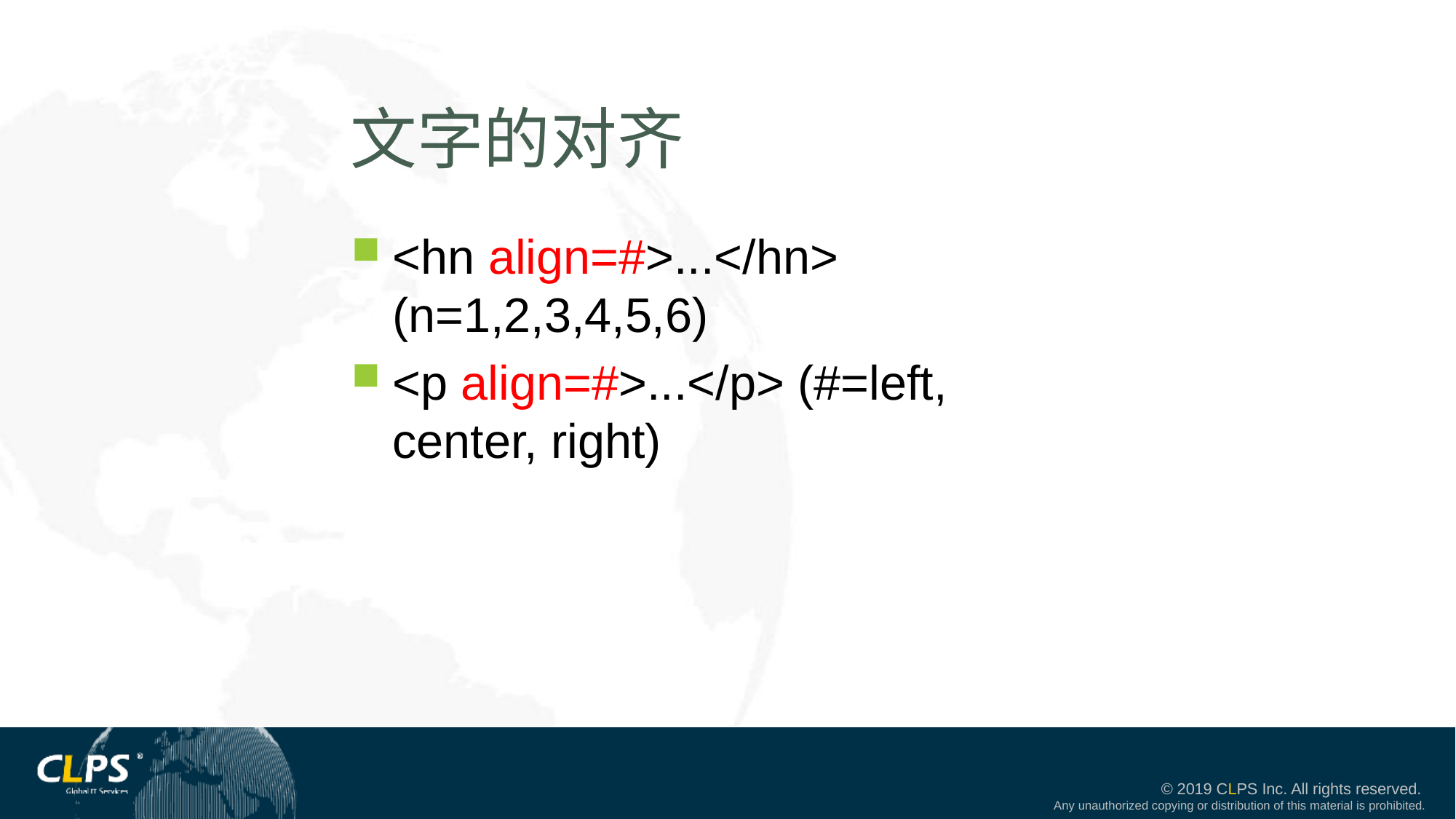

文字的对齐
<hn align=#>...</hn> (n=1,2,3,4,5,6)
<p align=#>...</p> (#=left, center, right)